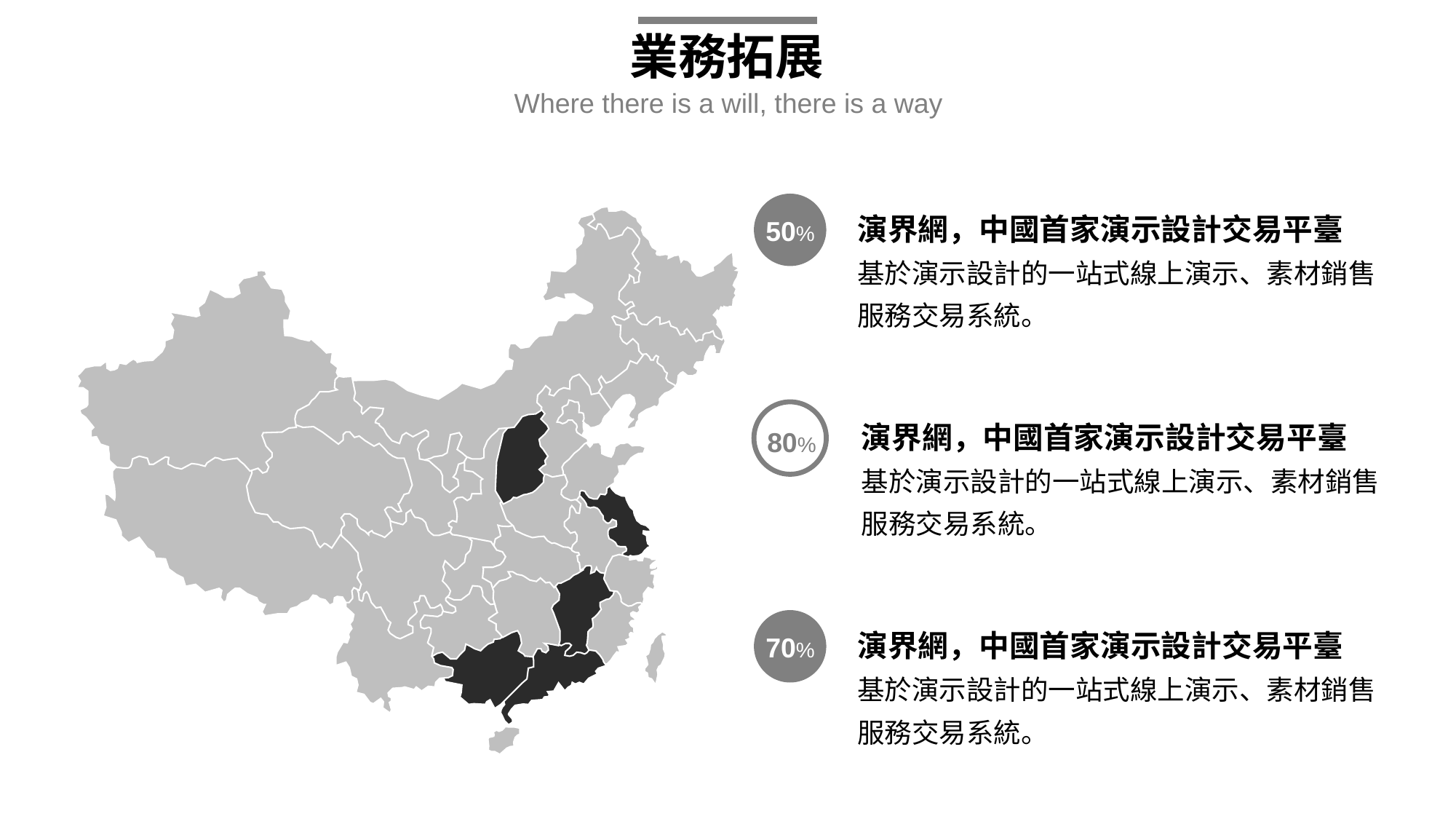

業務拓展
Where there is a will, there is a way

50%
演界網，中國首家演示設計交易平臺
基於演示設計的一站式線上演示、素材銷售
服務交易系統。

80%
演界網，中國首家演示設計交易平臺
基於演示設計的一站式線上演示、素材銷售
服務交易系統。
演界網，中國首家演示設計交易平臺
基於演示設計的一站式線上演示、素材銷售
服務交易系統。

70%